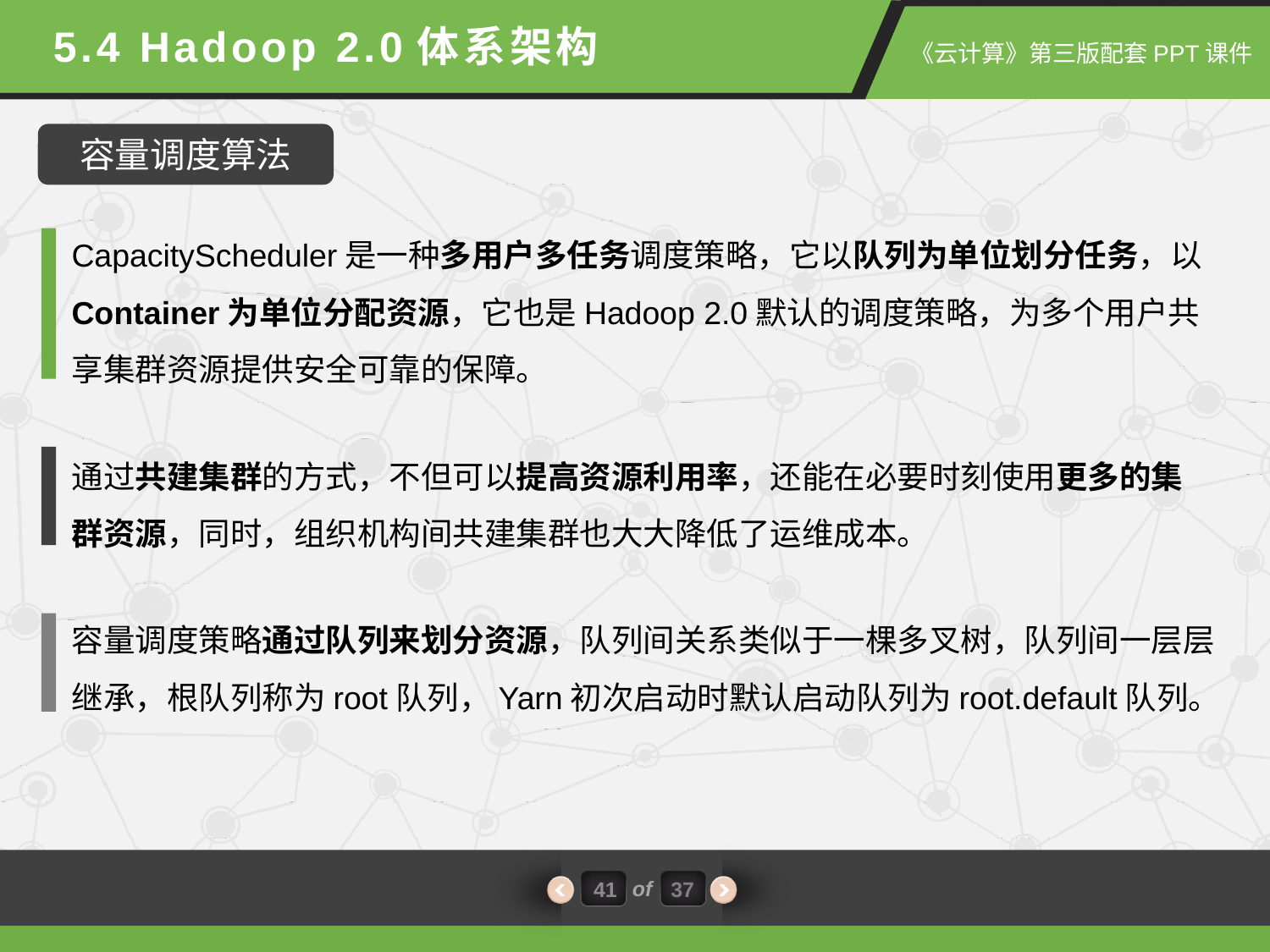

5.4 Hadoop 2.0体系架构
容量调度算法
CapacityScheduler是一种多用户多任务调度策略，它以队列为单位划分任务，以Container为单位分配资源，它也是Hadoop 2.0默认的调度策略，为多个用户共享集群资源提供安全可靠的保障。

通过共建集群的方式，不但可以提高资源利用率，还能在必要时刻使用更多的集群资源，同时，组织机构间共建集群也大大降低了运维成本。

容量调度策略通过队列来划分资源，队列间关系类似于一棵多叉树，队列间一层层继承，根队列称为root队列，Yarn初次启动时默认启动队列为root.default队列。

41